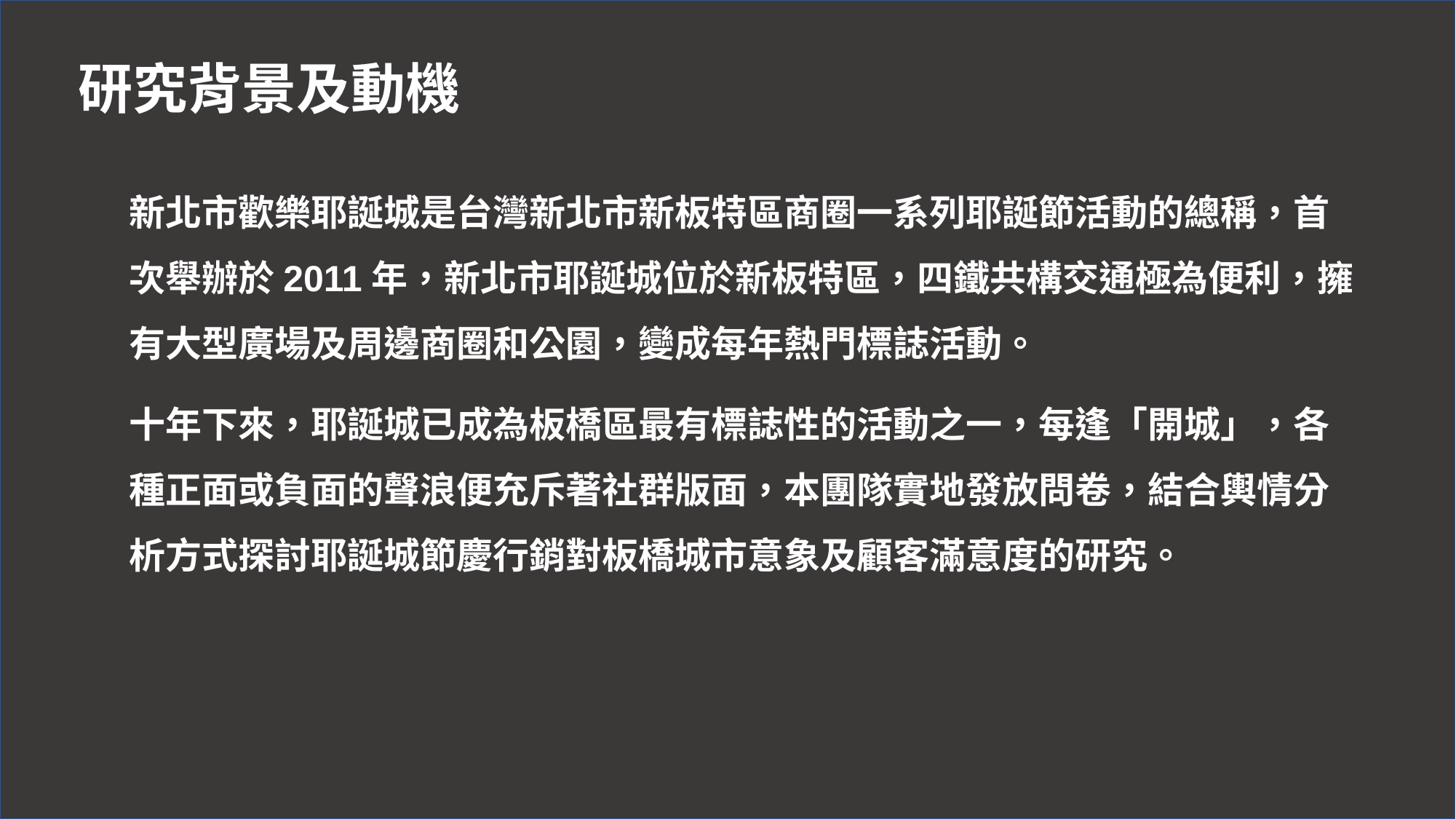

研究背景及動機
新北市歡樂耶誕城是台灣新北市新板特區商圈一系列耶誕節活動的總稱，首次舉辦於2011年，新北市耶誕城位於新板特區，四鐵共構交通極為便利，擁有大型廣場及周邊商圈和公園，變成每年熱門標誌活動。
十年下來，耶誕城已成為板橋區最有標誌性的活動之一，每逢「開城」，各種正面或負面的聲浪便充斥著社群版面，本團隊實地發放問卷，結合輿情分析方式探討耶誕城節慶行銷對板橋城市意象及顧客滿意度的研究。